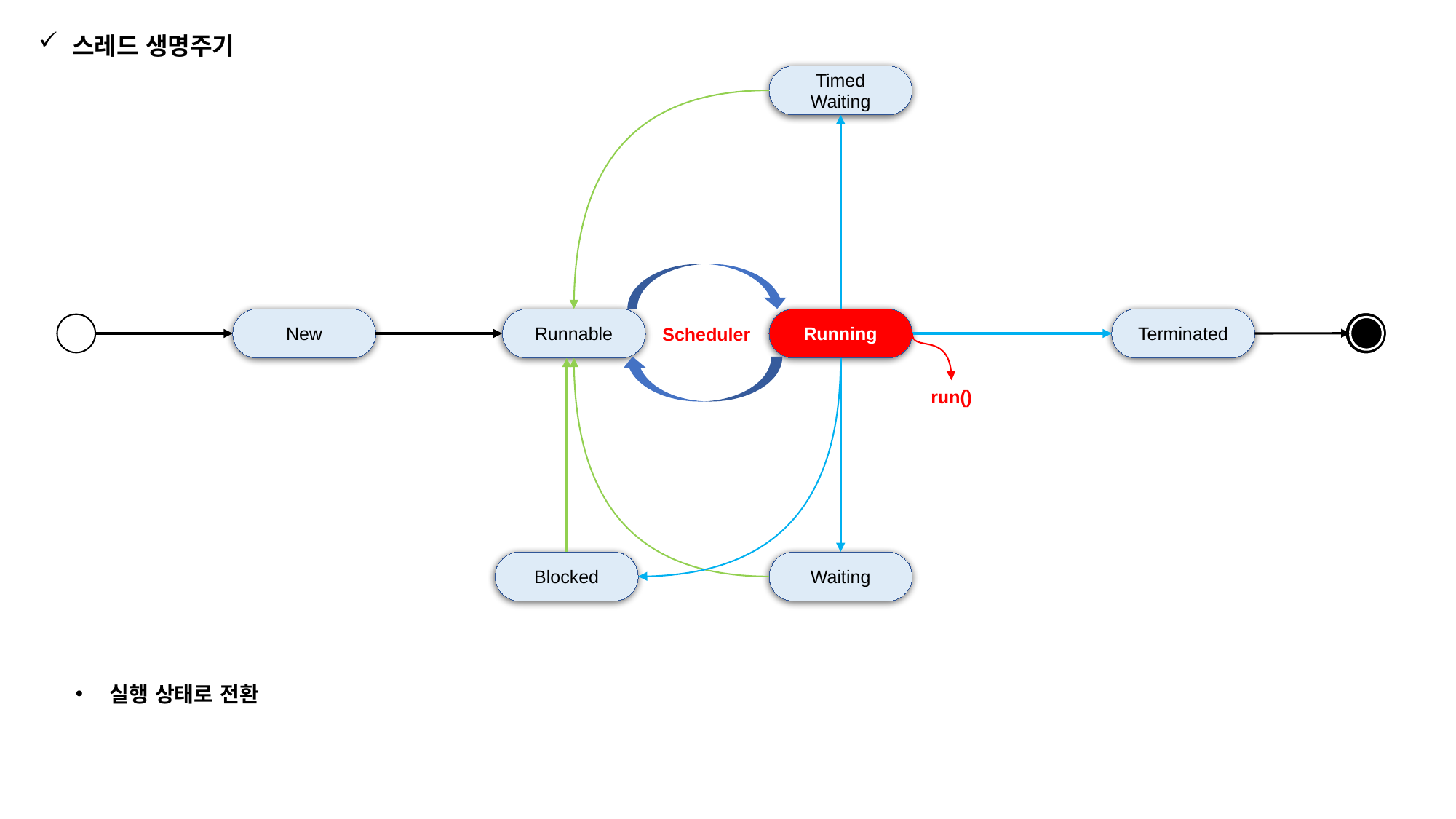

스레드 생명주기
Timed
Waiting

New
Runnable
Terminated
Running

Scheduler

run()
Blocked
Waiting
실행 상태로 전환